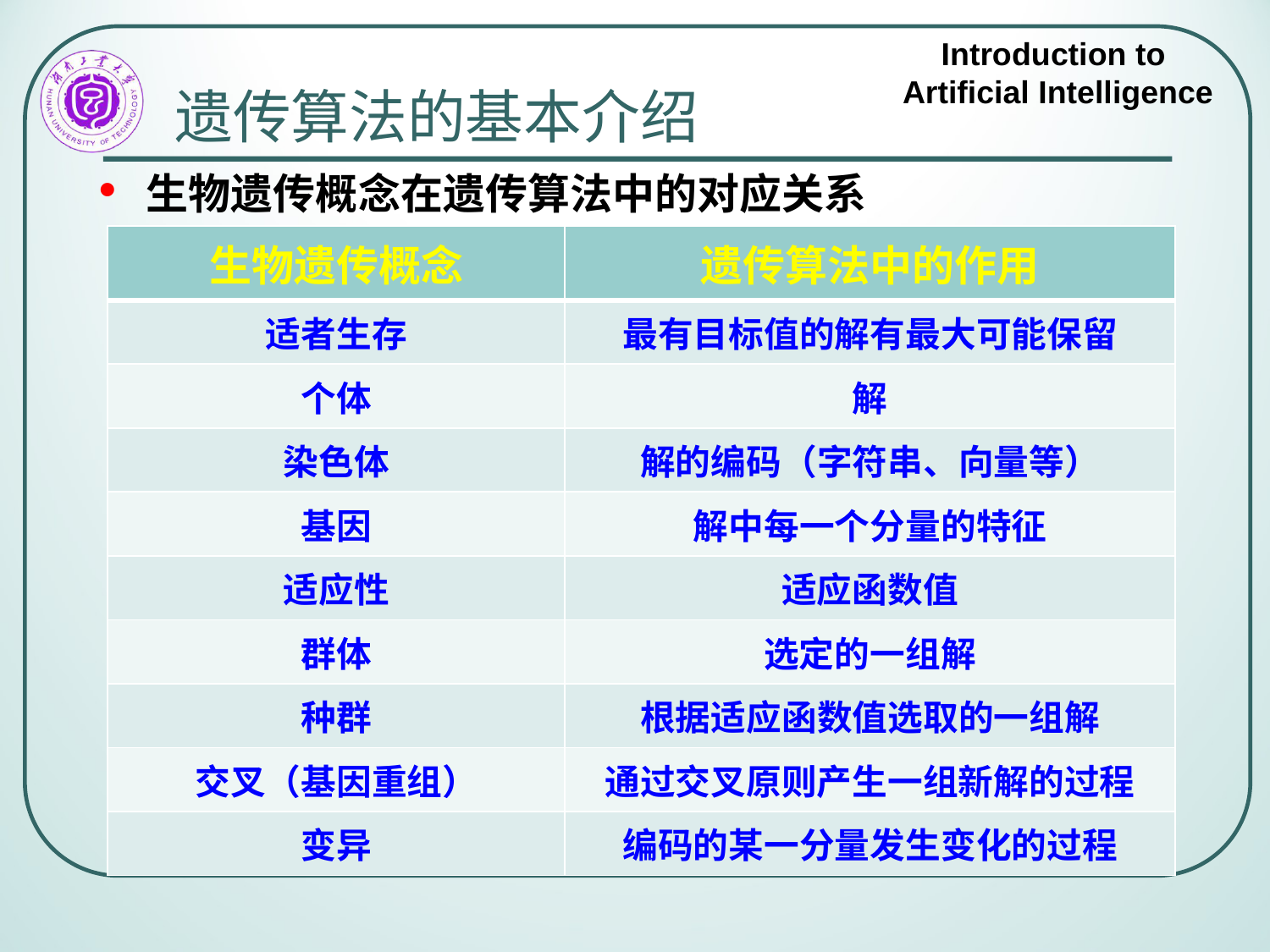

# 遗传算法的基本介绍
生物遗传概念在遗传算法中的对应关系

| 生物遗传概念 | 遗传算法中的作用 |
| --- | --- |
| 适者生存 | 最有目标值的解有最大可能保留 |
| 个体 | 解 |
| 染色体 | 解的编码（字符串、向量等） |
| 基因 | 解中每一个分量的特征 |
| 适应性 | 适应函数值 |
| 群体 | 选定的一组解 |
| 种群 | 根据适应函数值选取的一组解 |
| 交叉（基因重组） | 通过交叉原则产生一组新解的过程 |
| 变异 | 编码的某一分量发生变化的过程 |